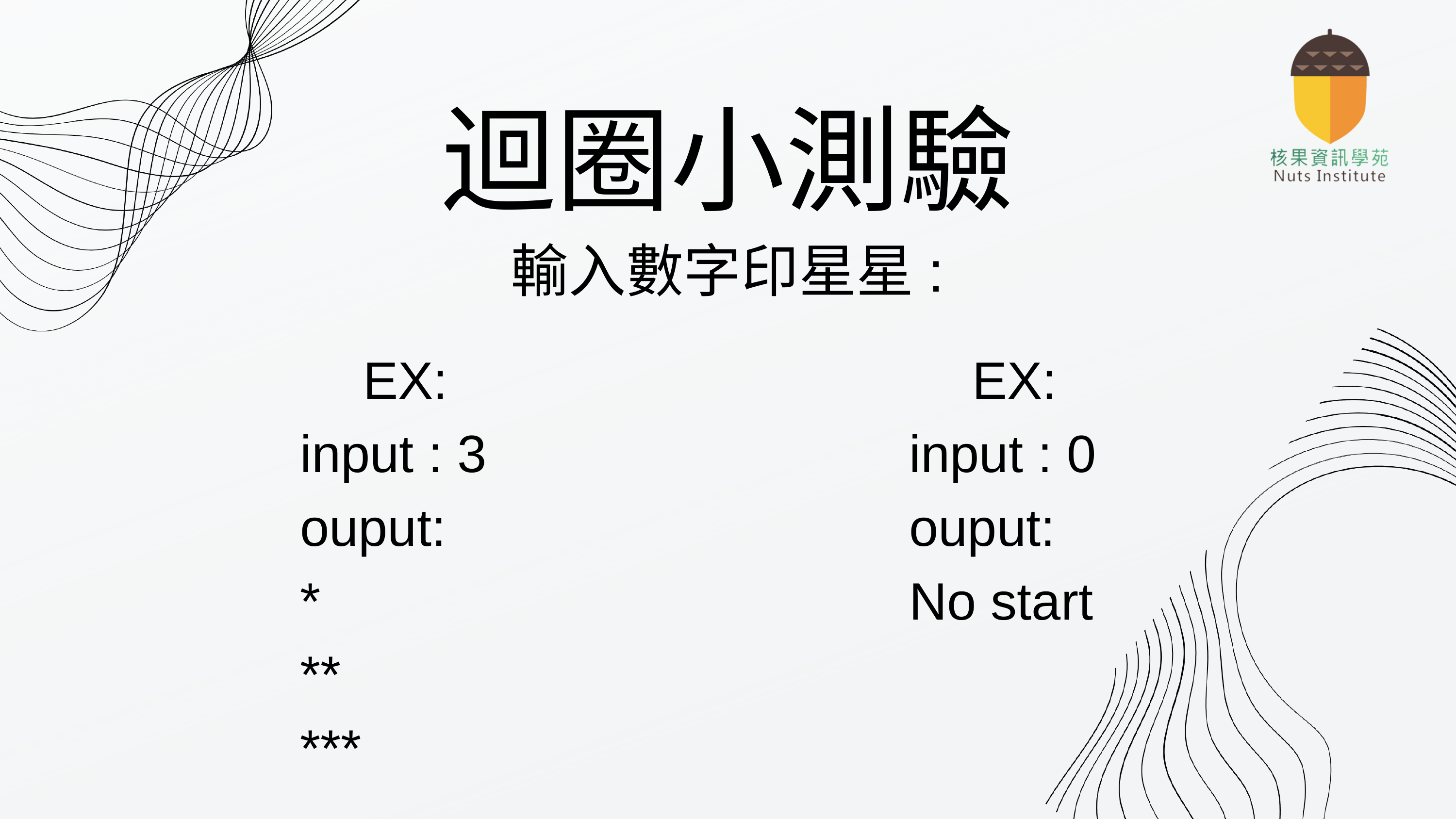

迴圈小測驗

輸入數字印星星:

EX:
input : 3
ouput:
*
**
***
EX:
input : 0
ouput:
No start